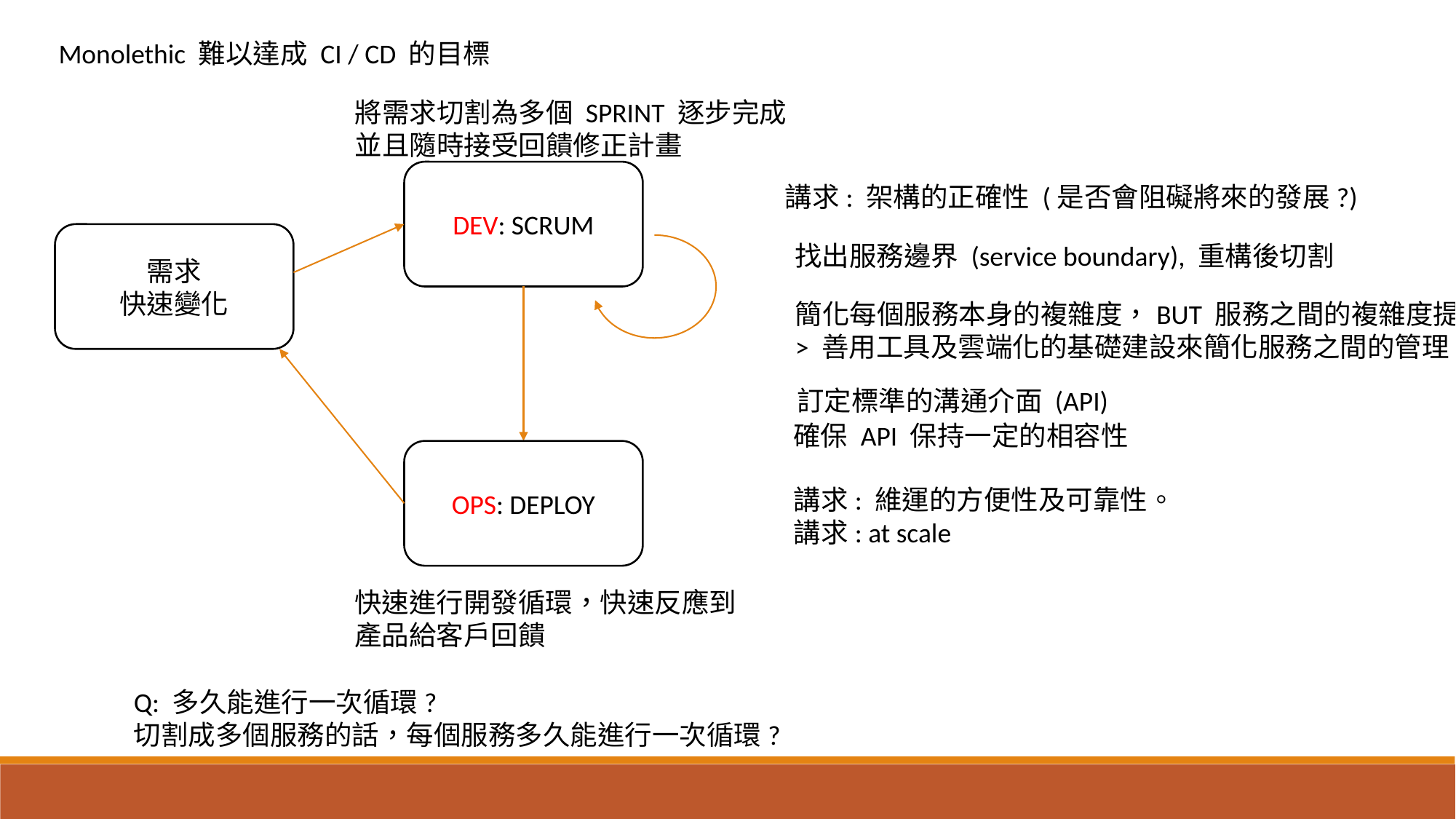

Monolethic 難以達成 CI / CD 的目標
將需求切割為多個 SPRINT 逐步完成
並且隨時接受回饋修正計畫
DEV: SCRUM
講求: 架構的正確性 (是否會阻礙將來的發展?)
需求
快速變化
找出服務邊界 (service boundary), 重構後切割

簡化每個服務本身的複雜度，BUT 服務之間的複雜度提高了
> 善用工具及雲端化的基礎建設來簡化服務之間的管理
訂定標準的溝通介面 (API)
確保 API 保持一定的相容性
OPS: DEPLOY
講求: 維運的方便性及可靠性。
講求: at scale
快速進行開發循環，快速反應到
產品給客戶回饋
Q: 多久能進行一次循環?
切割成多個服務的話，每個服務多久能進行一次循環?